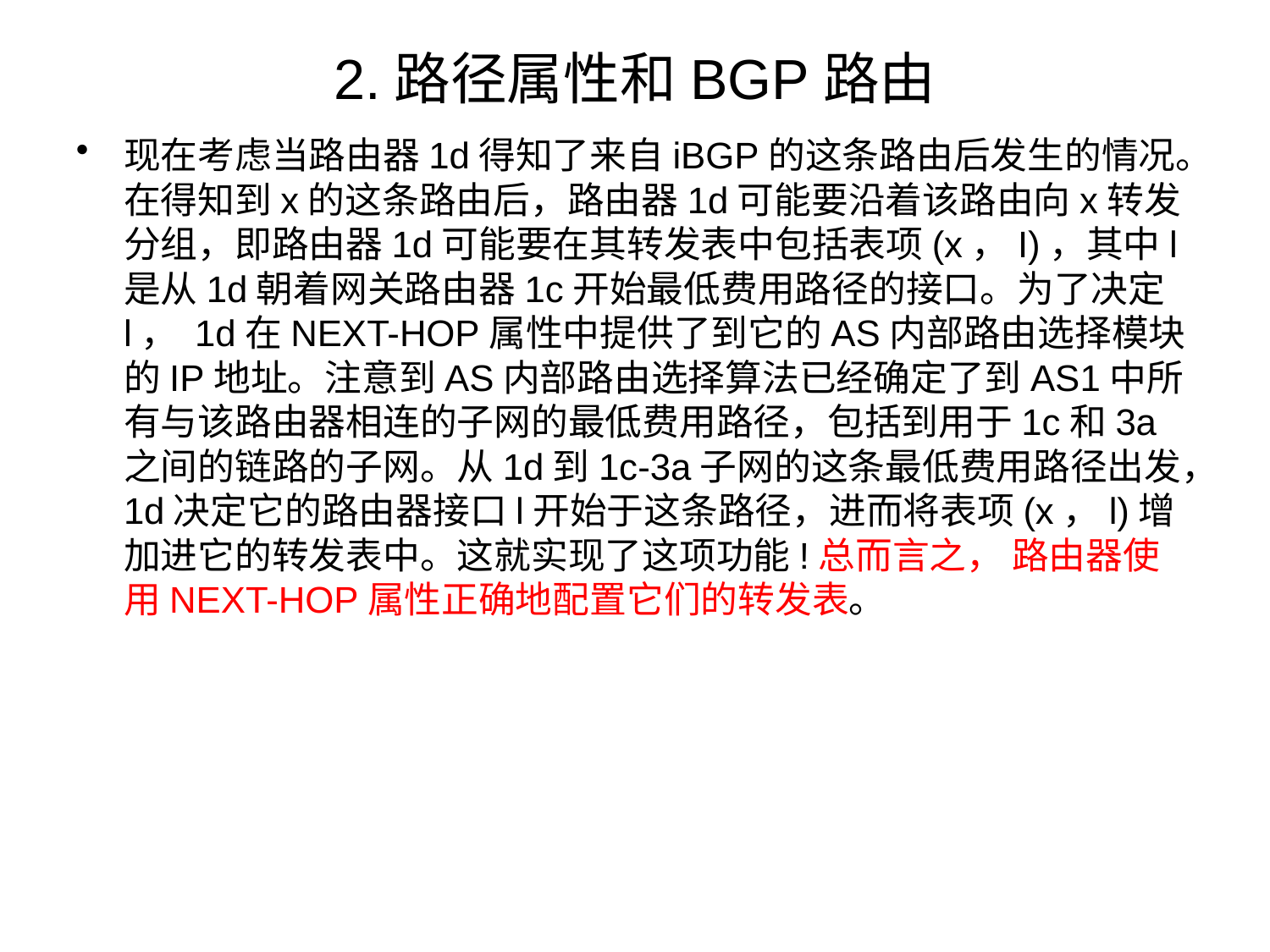

# 2.路径属性和BGP路由
现在考虑当路由器1d得知了来自iBGP的这条路由后发生的情况。在得知到x的这条路由后，路由器1d可能要沿着该路由向x转发分组，即路由器1d可能要在其转发表中包括表项(x，I)，其中l是从1d朝着网关路由器1c开始最低费用路径的接口。为了决定l， 1d在NEXT-HOP属性中提供了到它的AS内部路由选择模块的IP地址。注意到AS内部路由选择算法已经确定了到AS1中所有与该路由器相连的子网的最低费用路径，包括到用于1c和3a之间的链路的子网。从1d到1c-3a子网的这条最低费用路径出发，1d决定它的路由器接口l开始于这条路径，进而将表项(x，l)增加进它的转发表中。这就实现了这项功能!总而言之， 路由器使用NEXT-HOP属性正确地配置它们的转发表。